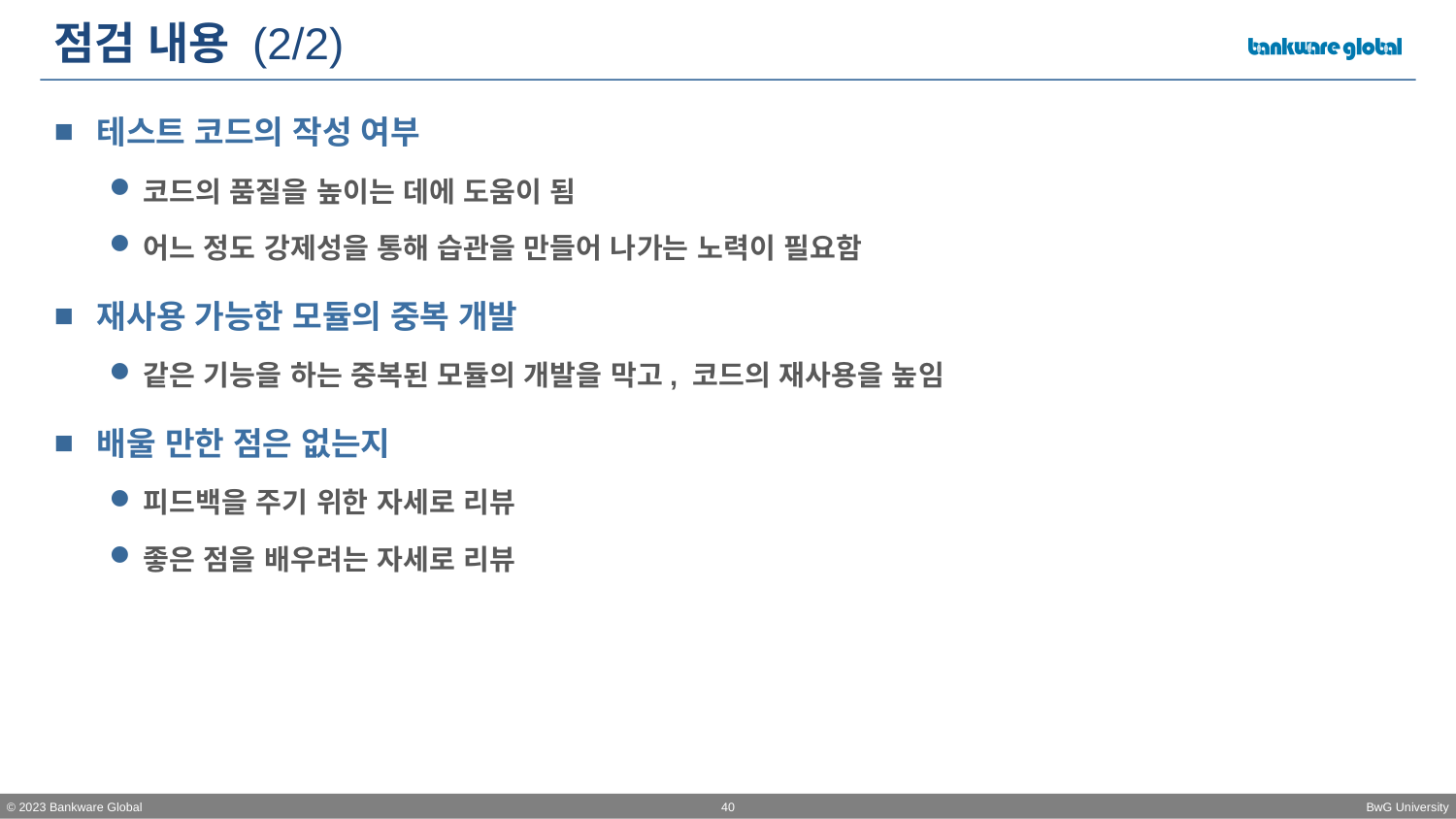

# 점검 내용 (2/2)
테스트 코드의 작성 여부
코드의 품질을 높이는 데에 도움이 됨
어느 정도 강제성을 통해 습관을 만들어 나가는 노력이 필요함
재사용 가능한 모듈의 중복 개발
같은 기능을 하는 중복된 모듈의 개발을 막고, 코드의 재사용을 높임
배울 만한 점은 없는지
피드백을 주기 위한 자세로 리뷰
좋은 점을 배우려는 자세로 리뷰
40